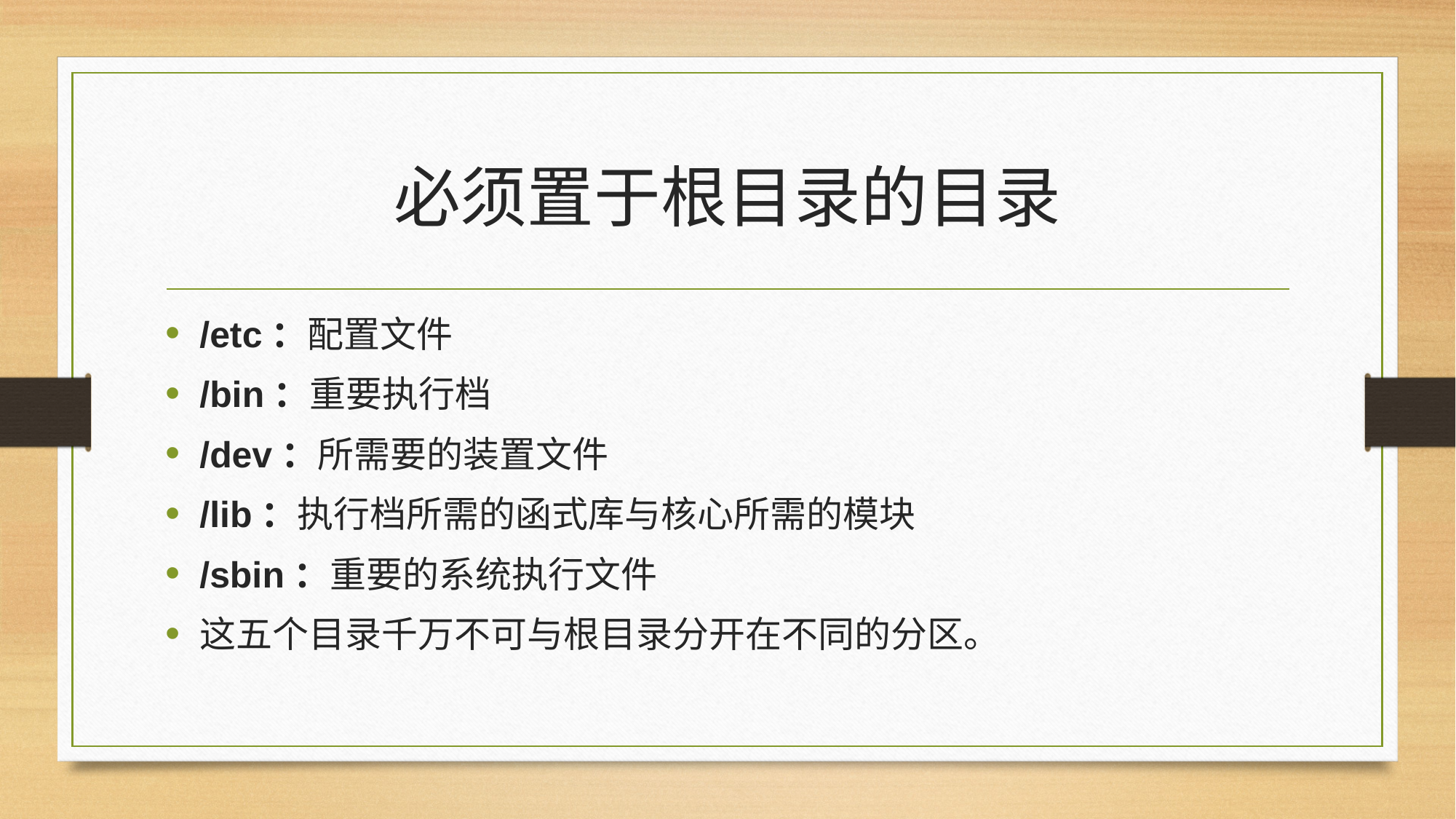

# 必须置于根目录的目录
/etc：配置文件
/bin：重要执行档
/dev：所需要的装置文件
/lib：执行档所需的函式库与核心所需的模块
/sbin：重要的系统执行文件
这五个目录千万不可与根目录分开在不同的分区。